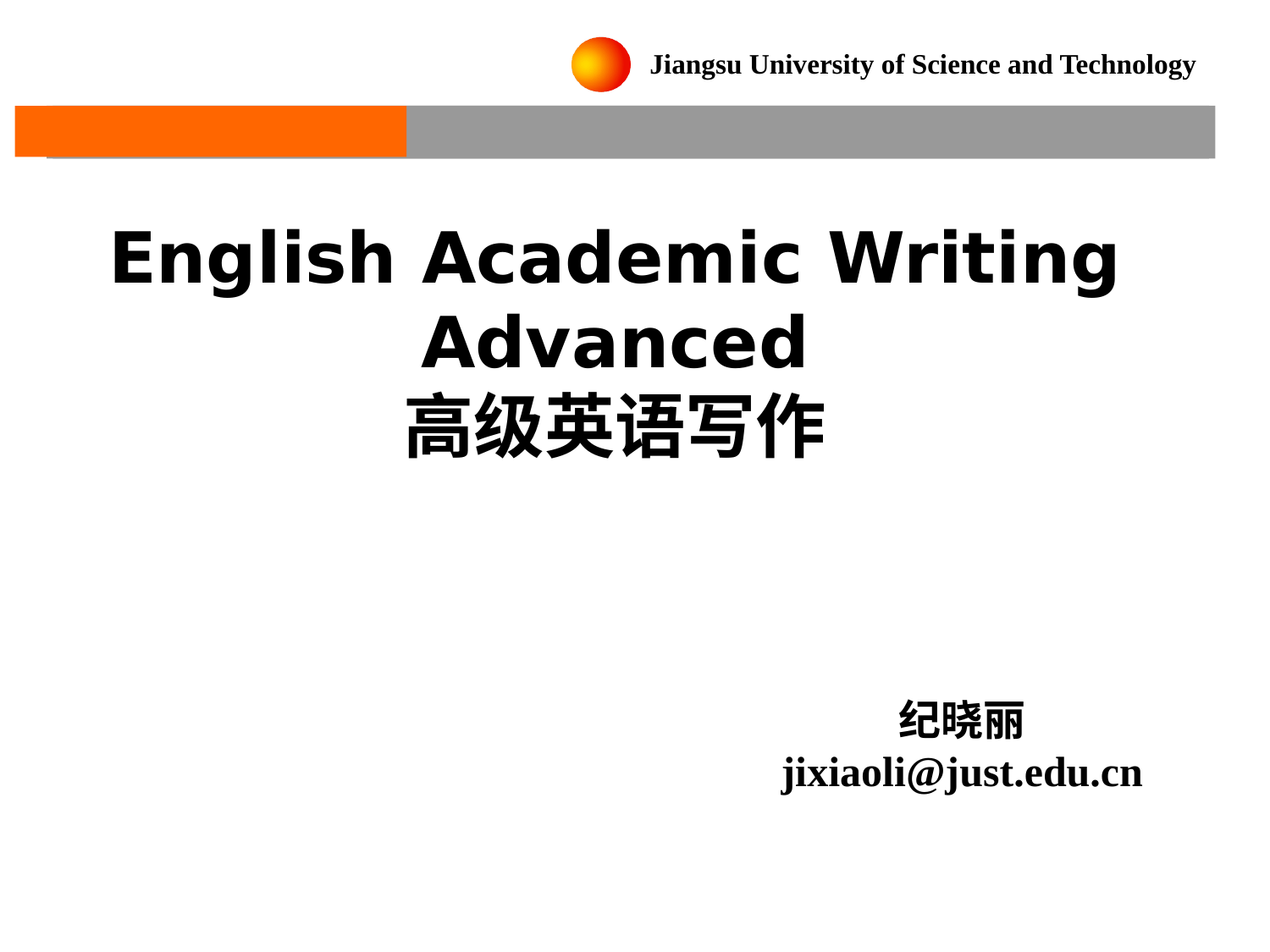

English Academic Writing
Advanced
高级英语写作

纪晓丽
jixiaoli@just.edu.cn